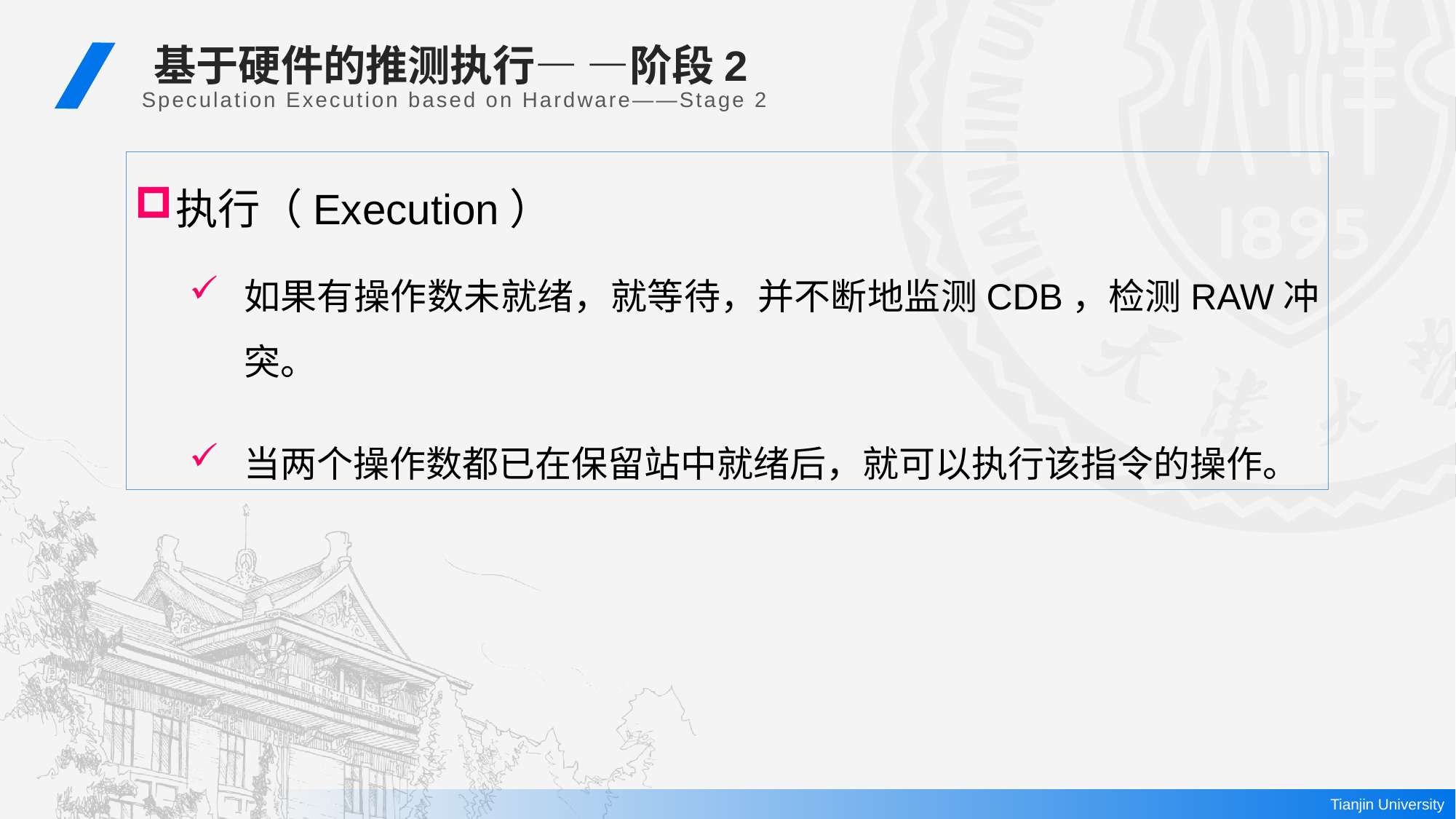

基于硬件的推测执行— —阶段2
Speculation Execution based on Hardware——Stage 2
执行（Execution）
如果有操作数未就绪，就等待，并不断地监测CDB，检测RAW冲突。
当两个操作数都已在保留站中就绪后，就可以执行该指令的操作。